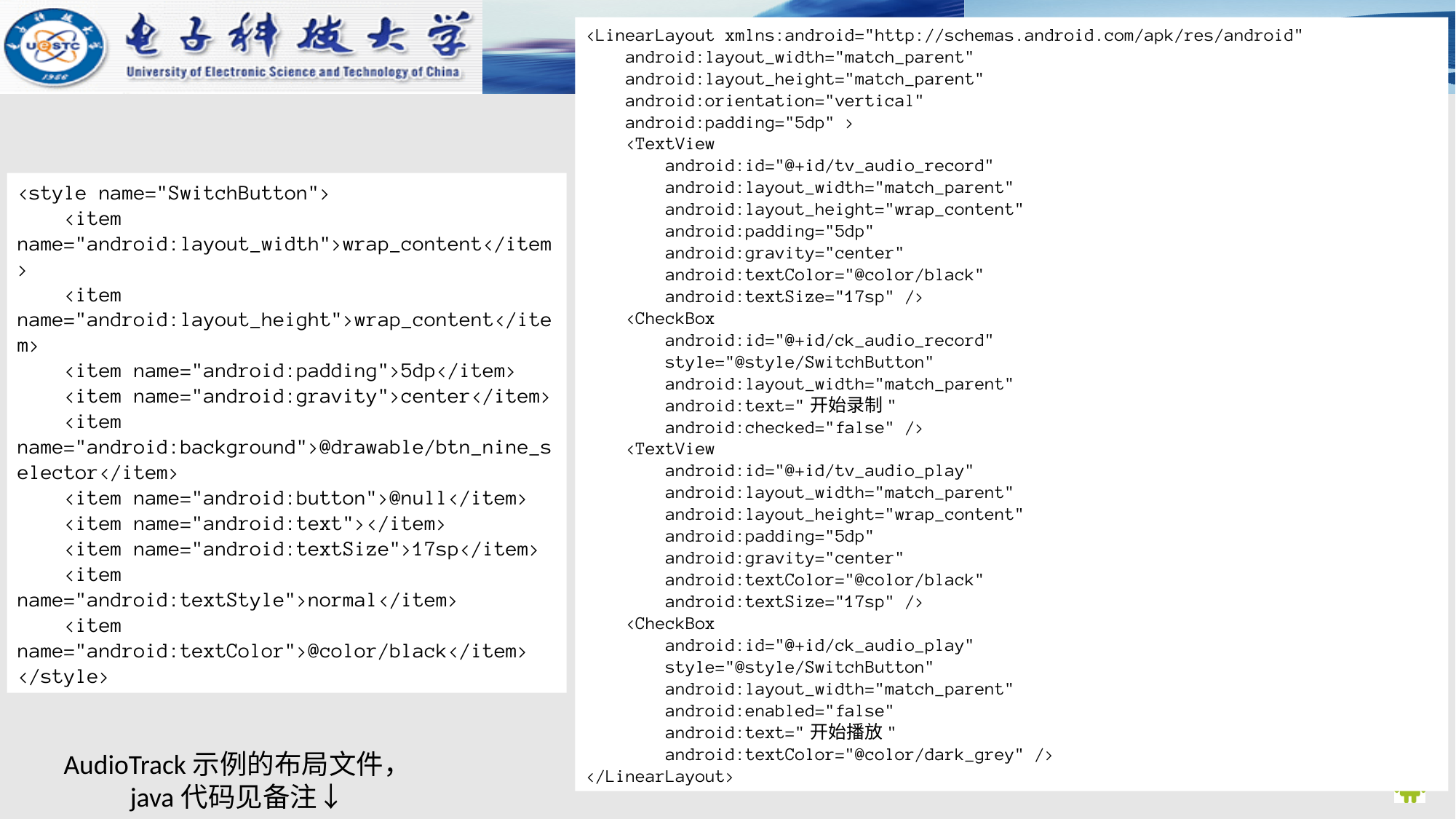

<LinearLayout xmlns:android="http://schemas.android.com/apk/res/android"
    android:layout_width="match_parent"
    android:layout_height="match_parent"
    android:orientation="vertical"
    android:padding="5dp" >
    <TextView
        android:id="@+id/tv_audio_record"
        android:layout_width="match_parent"
        android:layout_height="wrap_content"
        android:padding="5dp"
        android:gravity="center"
        android:textColor="@color/black"
        android:textSize="17sp" />
    <CheckBox
        android:id="@+id/ck_audio_record"
        style="@style/SwitchButton"
        android:layout_width="match_parent"
        android:text="开始录制"
        android:checked="false" />
    <TextView
        android:id="@+id/tv_audio_play"
        android:layout_width="match_parent"
        android:layout_height="wrap_content"
        android:padding="5dp"
        android:gravity="center"
        android:textColor="@color/black"
        android:textSize="17sp" />
    <CheckBox
        android:id="@+id/ck_audio_play"
        style="@style/SwitchButton"
        android:layout_width="match_parent"
        android:enabled="false"
        android:text="开始播放"
        android:textColor="@color/dark_grey" />
</LinearLayout>
<style name="SwitchButton">
    <item name="android:layout_width">wrap_content</item>
    <item name="android:layout_height">wrap_content</item>
    <item name="android:padding">5dp</item>
    <item name="android:gravity">center</item>
    <item name="android:background">@drawable/btn_nine_selector</item>
    <item name="android:button">@null</item>
    <item name="android:text"></item>
    <item name="android:textSize">17sp</item>
    <item name="android:textStyle">normal</item>
    <item name="android:textColor">@color/black</item>
</style>
AudioTrack示例的布局文件，
java代码见备注↓